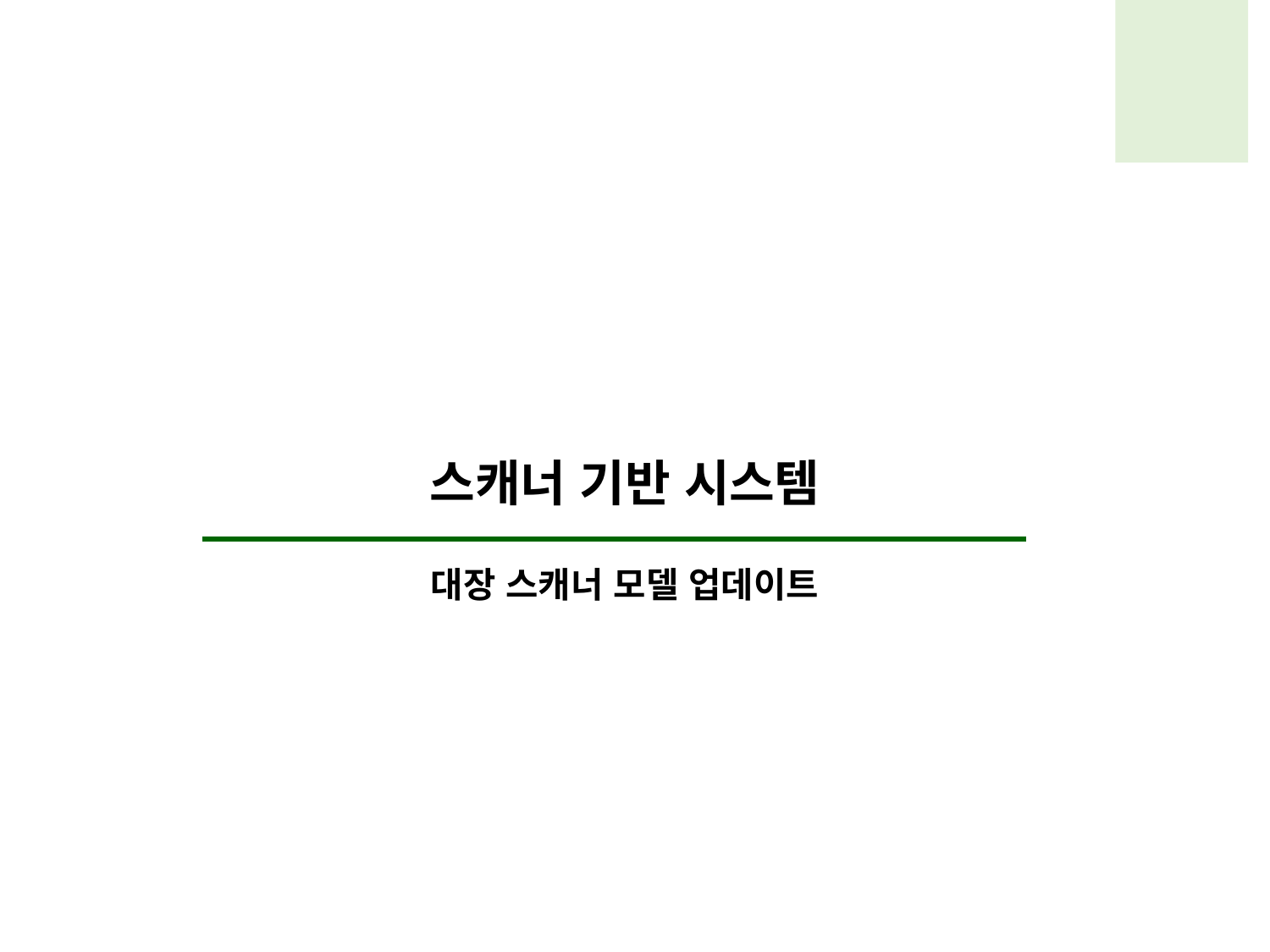

스캐너 기반 시스템
대장 스캐너 모델 업데이트